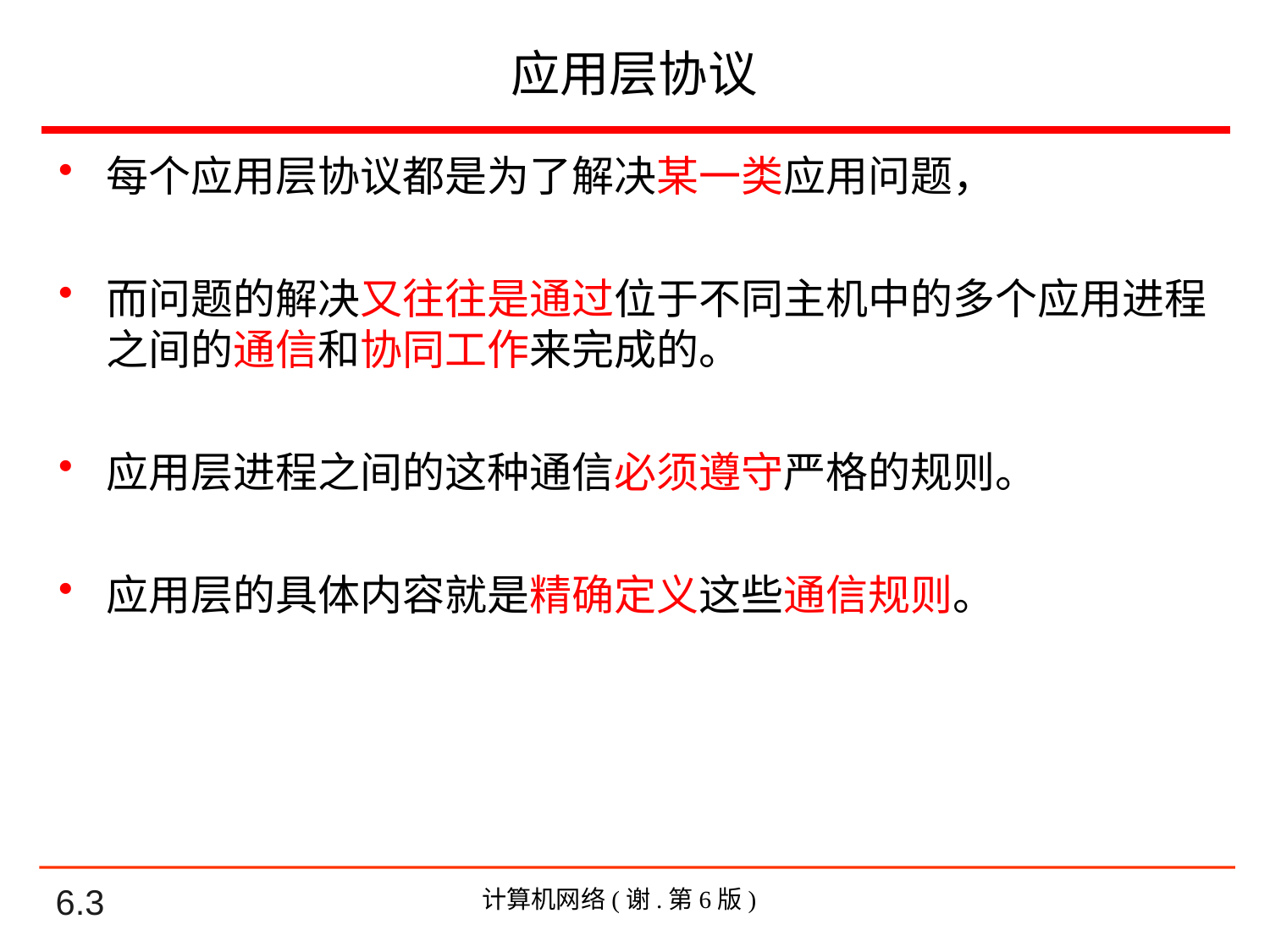

# 应用层协议
每个应用层协议都是为了解决某一类应用问题，

而问题的解决又往往是通过位于不同主机中的多个应用进程之间的通信和协同工作来完成的。

应用层进程之间的这种通信必须遵守严格的规则。

应用层的具体内容就是精确定义这些通信规则。